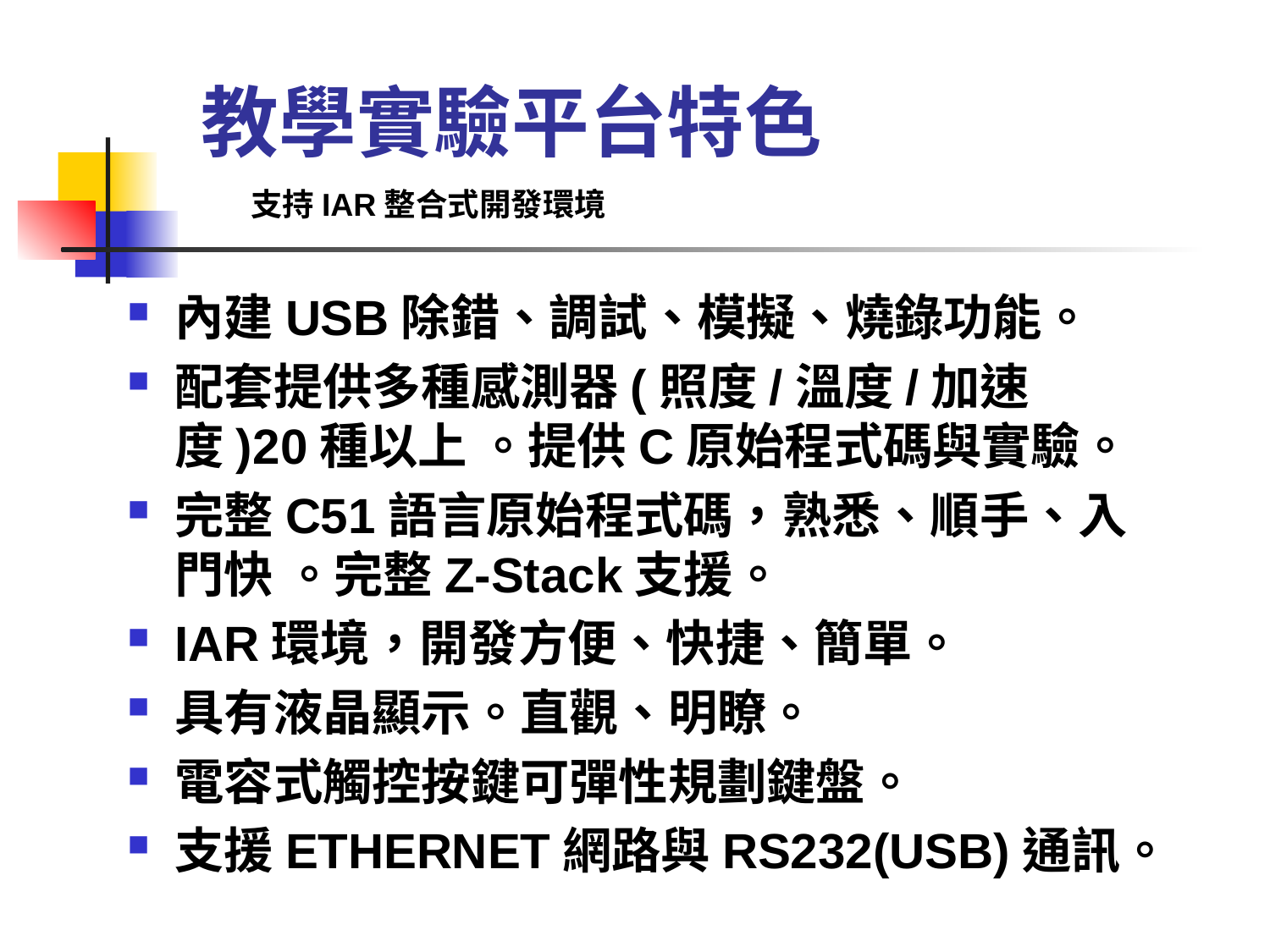

# 教學實驗平台特色
支持IAR整合式開發環境
內建USB除錯、調試、模擬、燒錄功能。
配套提供多種感測器(照度/溫度/加速度)20種以上 。提供C原始程式碼與實驗。
完整C51語言原始程式碼，熟悉、順手、入門快 。完整Z-Stack支援。
IAR環境，開發方便、快捷、簡單。
具有液晶顯示。直觀、明瞭。
電容式觸控按鍵可彈性規劃鍵盤。
支援ETHERNET網路與RS232(USB)通訊。